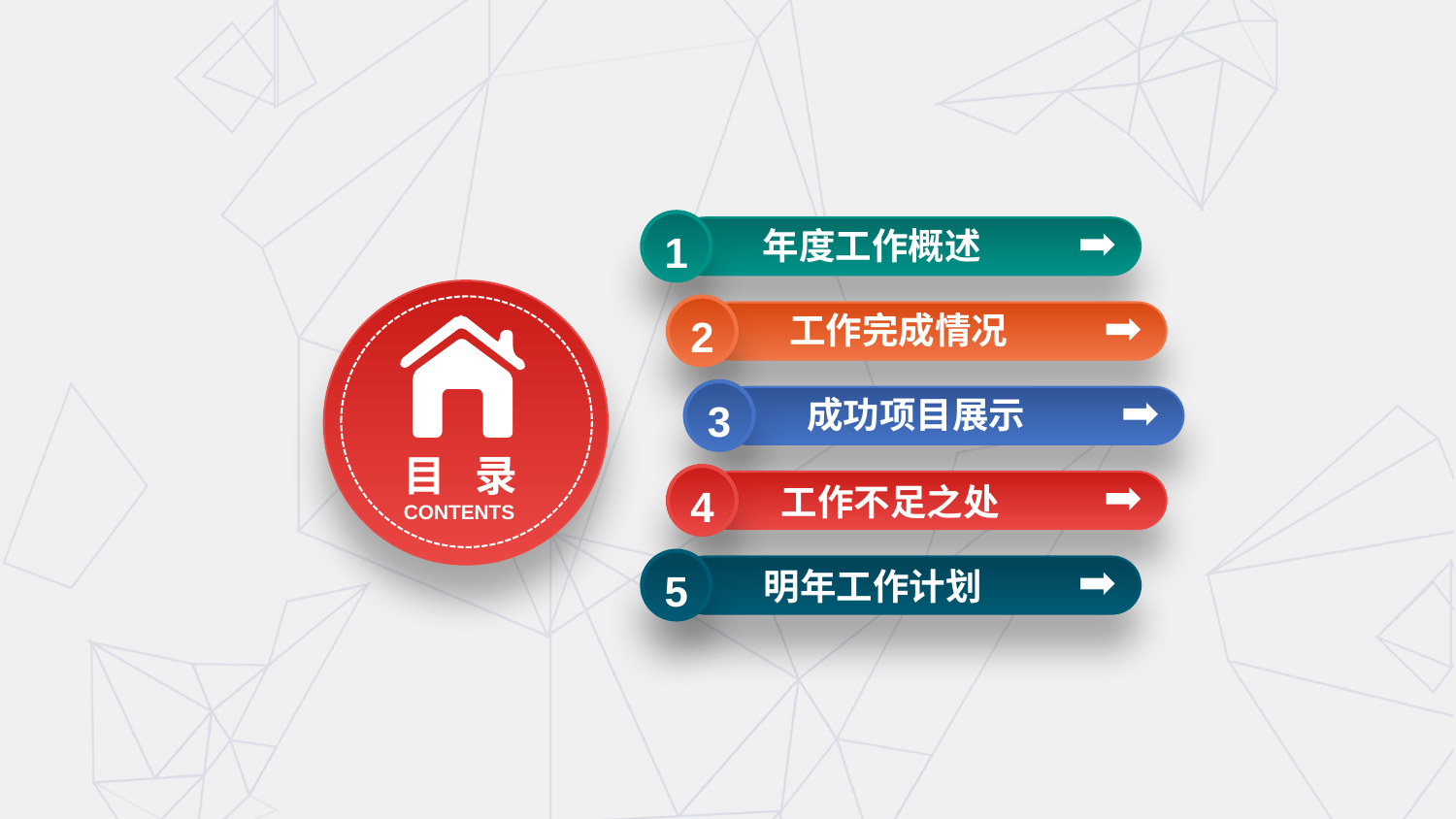

年度工作概述

1

   工作完成情况

2

   成功项目展示

3

目   录
CONTENTS

   工作不足之处
4

   明年工作计划
5